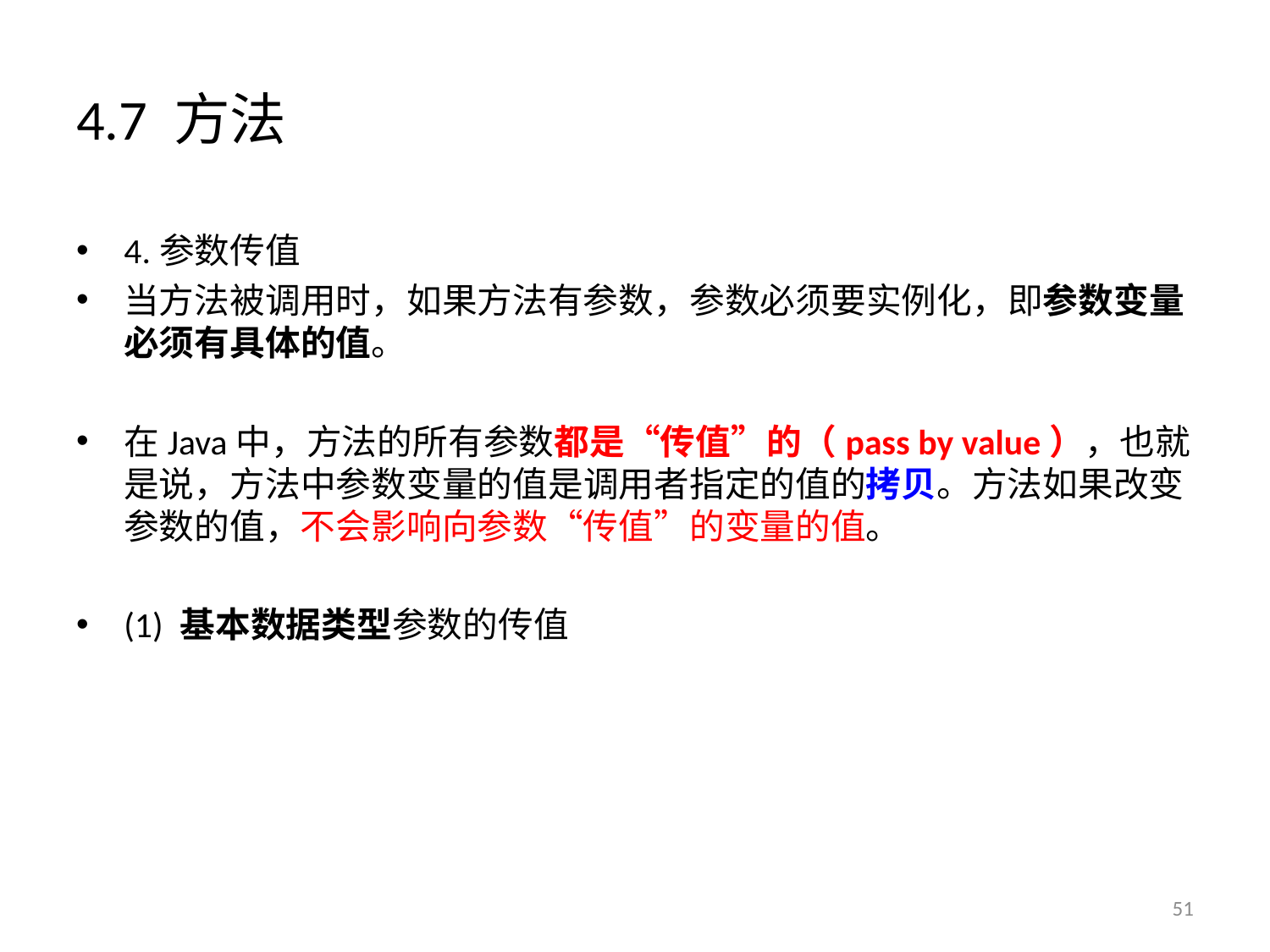

# 4.7 方法
4.参数传值
当方法被调用时，如果方法有参数，参数必须要实例化，即参数变量必须有具体的值。

在Java中，方法的所有参数都是“传值”的（pass by value），也就是说，方法中参数变量的值是调用者指定的值的拷贝。方法如果改变参数的值，不会影响向参数“传值”的变量的值。

(1) 基本数据类型参数的传值
51